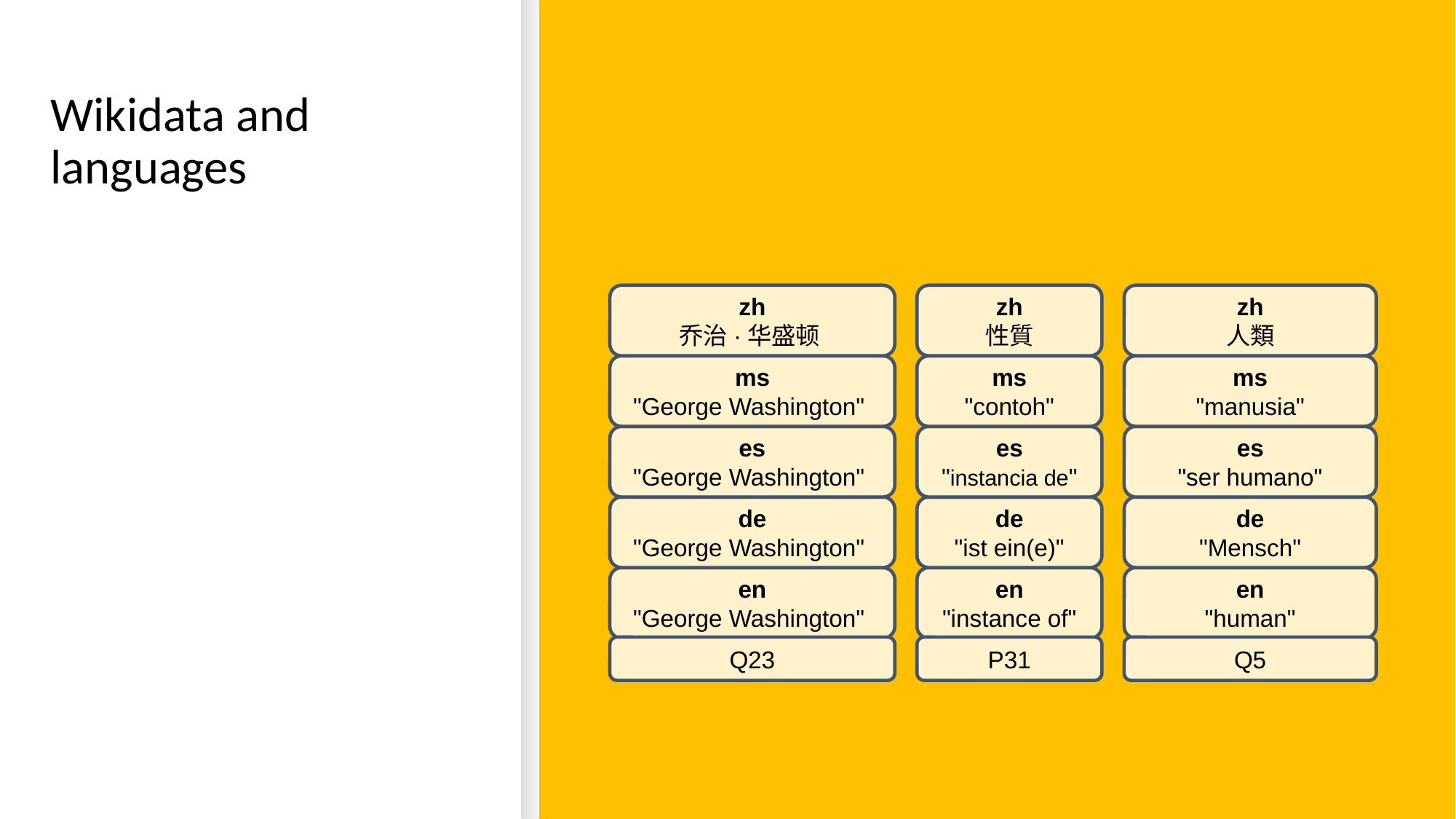

# Wikidata and languages
Labels and descriptions for different languages
Exciting for translation applications
zh
乔治·华盛顿
zh
性質
zh
人類
ms
"George Washington"
ms
"contoh"
ms
"manusia"
es
"George Washington"
es
"instancia de"
es
"ser humano"
de
"George Washington"
de
"ist ein(e)"
de
"Mensch"
en
"George Washington"
en
"instance of"
en
"human"
Q23
P31
Q5